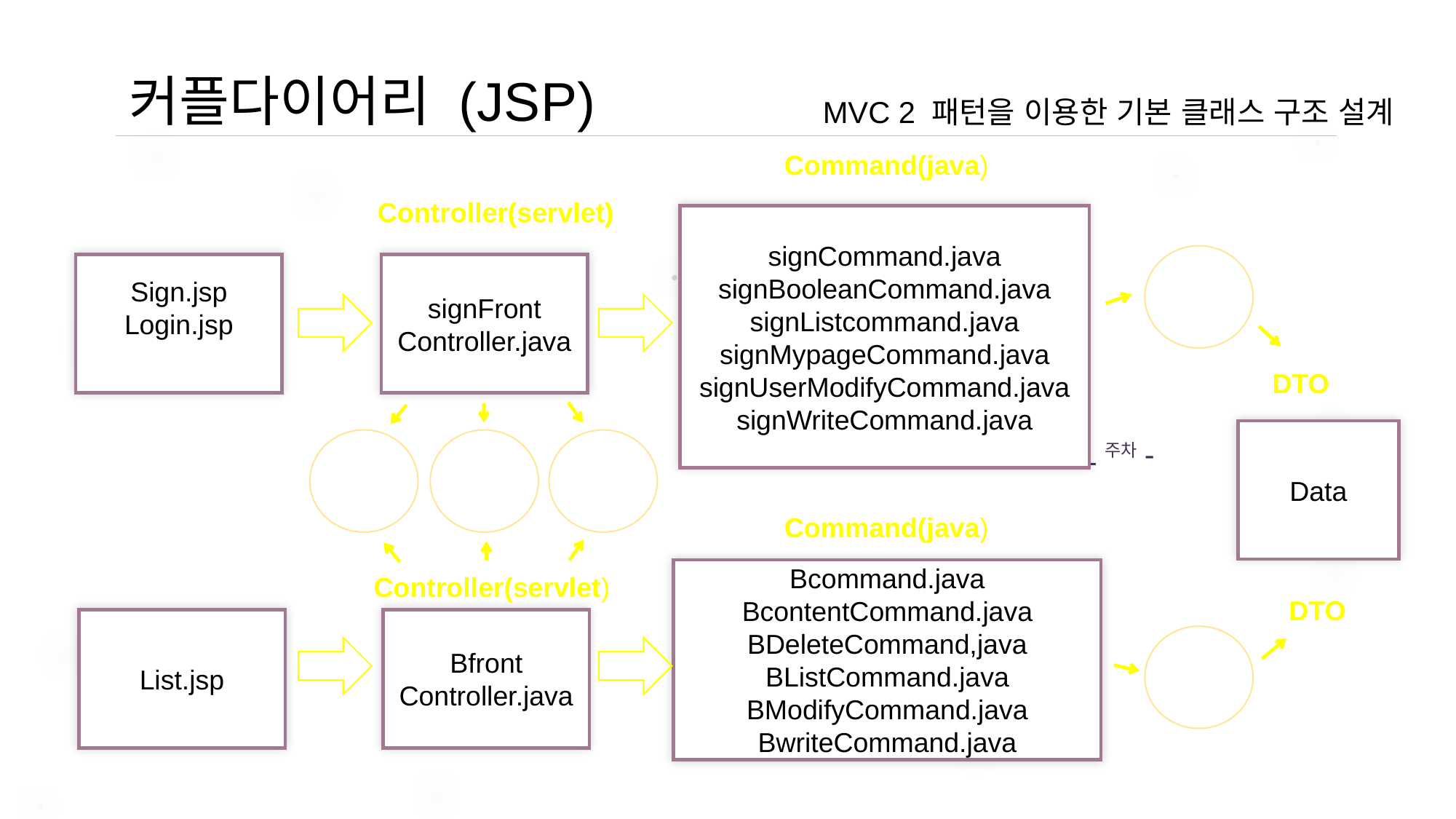

커플다이어리 (JSP)
MVC 2 패턴을 이용한 기본 클래스 구조 설계
Command(java)

Controller(servlet)

signCommand.java
signBooleanCommand.java
signListcommand.java
signMypageCommand.java
signUserModifyCommand.java
signWriteCommand.java

DAO

Sign.jsp
Login.jsp

signFront
Controller.java

DTO

Data

view
view
view
-1주차-

Command(java)

Controller(servlet)
Bcommand.java
BcontentCommand.java
BDeleteCommand,java
BListCommand.java
BModifyCommand.java
BwriteCommand.java

DTO
List.jsp
Bfront
Controller.java

DAO